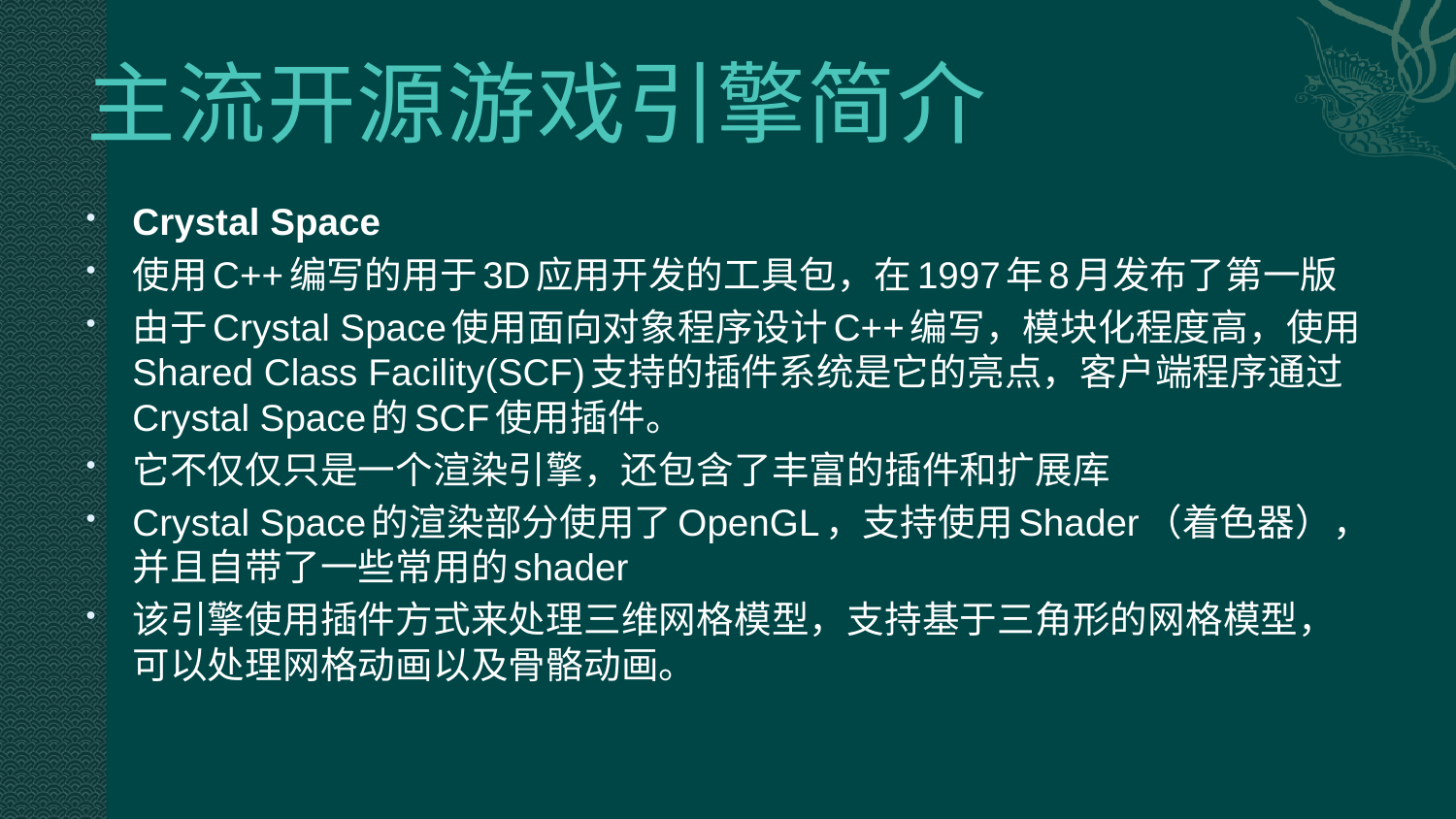

# 主流开源游戏引擎简介
Crystal Space
使用C++编写的用于3D应用开发的工具包，在1997年8月发布了第一版
由于Crystal Space使用面向对象程序设计C++编写，模块化程度高，使用Shared Class Facility(SCF)支持的插件系统是它的亮点，客户端程序通过Crystal Space的SCF使用插件。
它不仅仅只是一个渲染引擎，还包含了丰富的插件和扩展库
Crystal Space的渲染部分使用了OpenGL，支持使用Shader（着色器），并且自带了一些常用的shader
该引擎使用插件方式来处理三维网格模型，支持基于三角形的网格模型，可以处理网格动画以及骨骼动画。